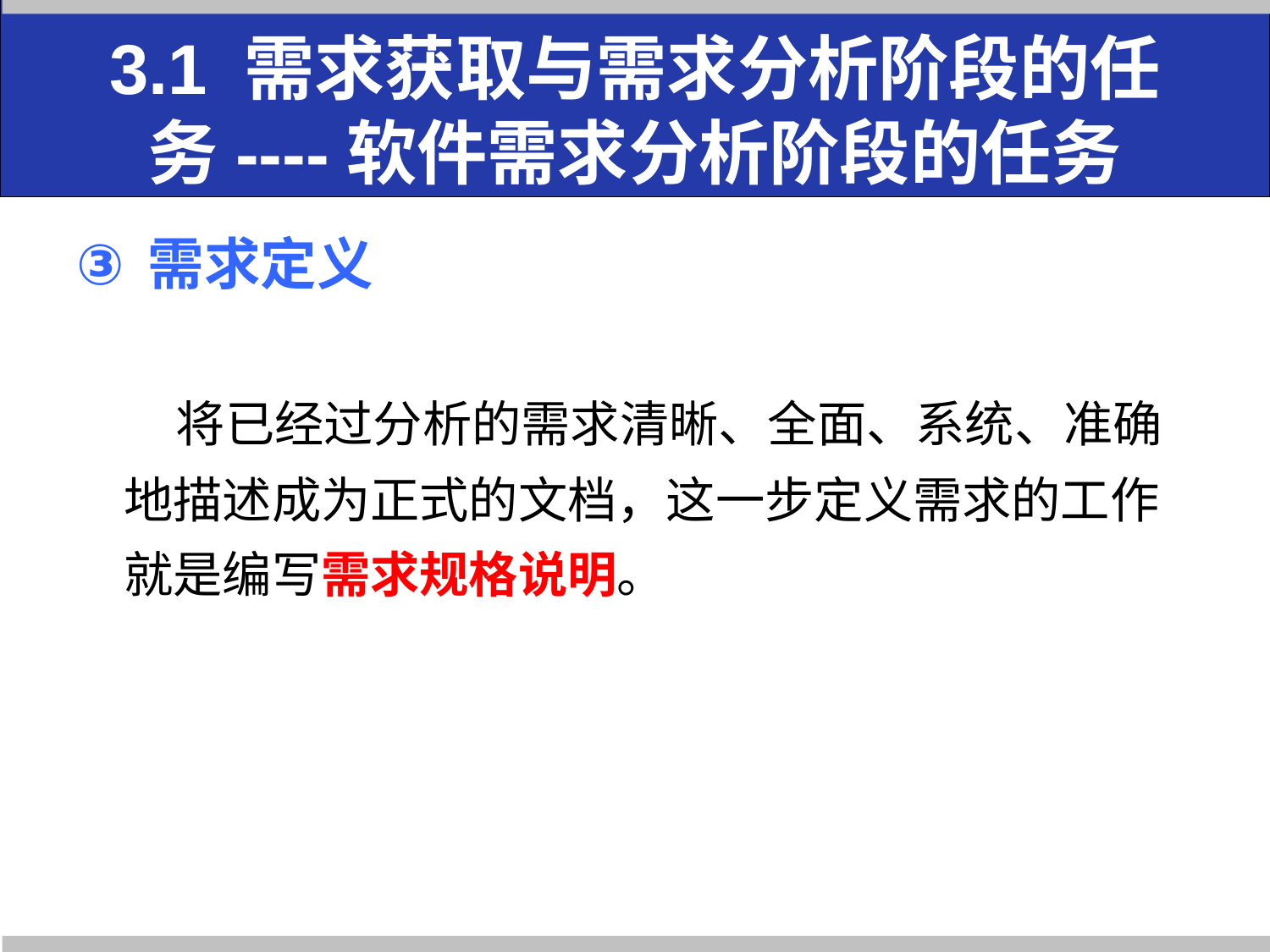

# 3.1 需求获取与需求分析阶段的任务----软件需求分析阶段的任务
需求定义

        将已经过分析的需求清晰、全面、系统、准确地描述成为正式的文档，这一步定义需求的工作就是编写需求规格说明。

247